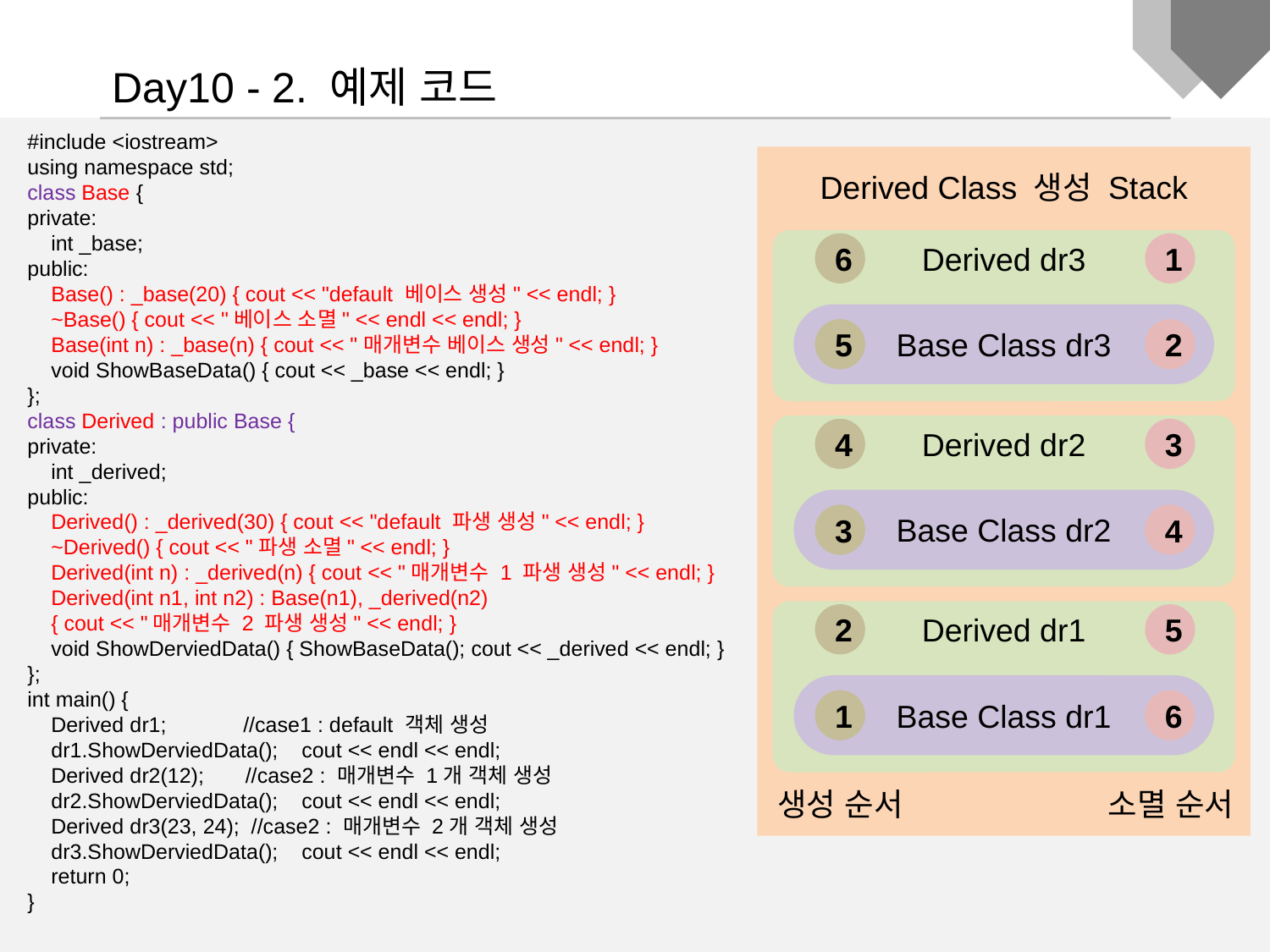

Day10 - 2. 예제 코드
#include <iostream>
using namespace std;
class Base {
private:
    int _base;
public:
    Base() : _base(20) { cout << "default 베이스 생성" << endl; }
    ~Base() { cout << "베이스 소멸" << endl << endl; }
    Base(int n) : _base(n) { cout << "매개변수 베이스 생성" << endl; }
    void ShowBaseData() { cout << _base << endl; }
};
class Derived : public Base {
private:
    int _derived;
public:
    Derived() : _derived(30) { cout << "default 파생 생성" << endl; }
    ~Derived() { cout << "파생 소멸" << endl; }
    Derived(int n) : _derived(n) { cout << "매개변수 1 파생 생성" << endl; }
    Derived(int n1, int n2) : Base(n1), _derived(n2)
    { cout << "매개변수 2 파생 생성" << endl; }
    void ShowDerviedData() { ShowBaseData(); cout << _derived << endl; }
};
int main() {
    Derived dr1;             //case1 : default 객체 생성
    dr1.ShowDerviedData();    cout << endl << endl;
    Derived dr2(12);       //case2 : 매개변수 1개 객체 생성
    dr2.ShowDerviedData();    cout << endl << endl;
    Derived dr3(23, 24);  //case2 : 매개변수 2개 객체 생성
    dr3.ShowDerviedData();    cout << endl << endl;
    return 0;
}
Derived Class 생성 Stack

Derived dr3

Base Class dr3
6
1
5
2
Derived dr2

Base Class dr2
4
3
3
4
Derived dr1

Base Class dr1
2
5
1
6
생성 순서
소멸 순서